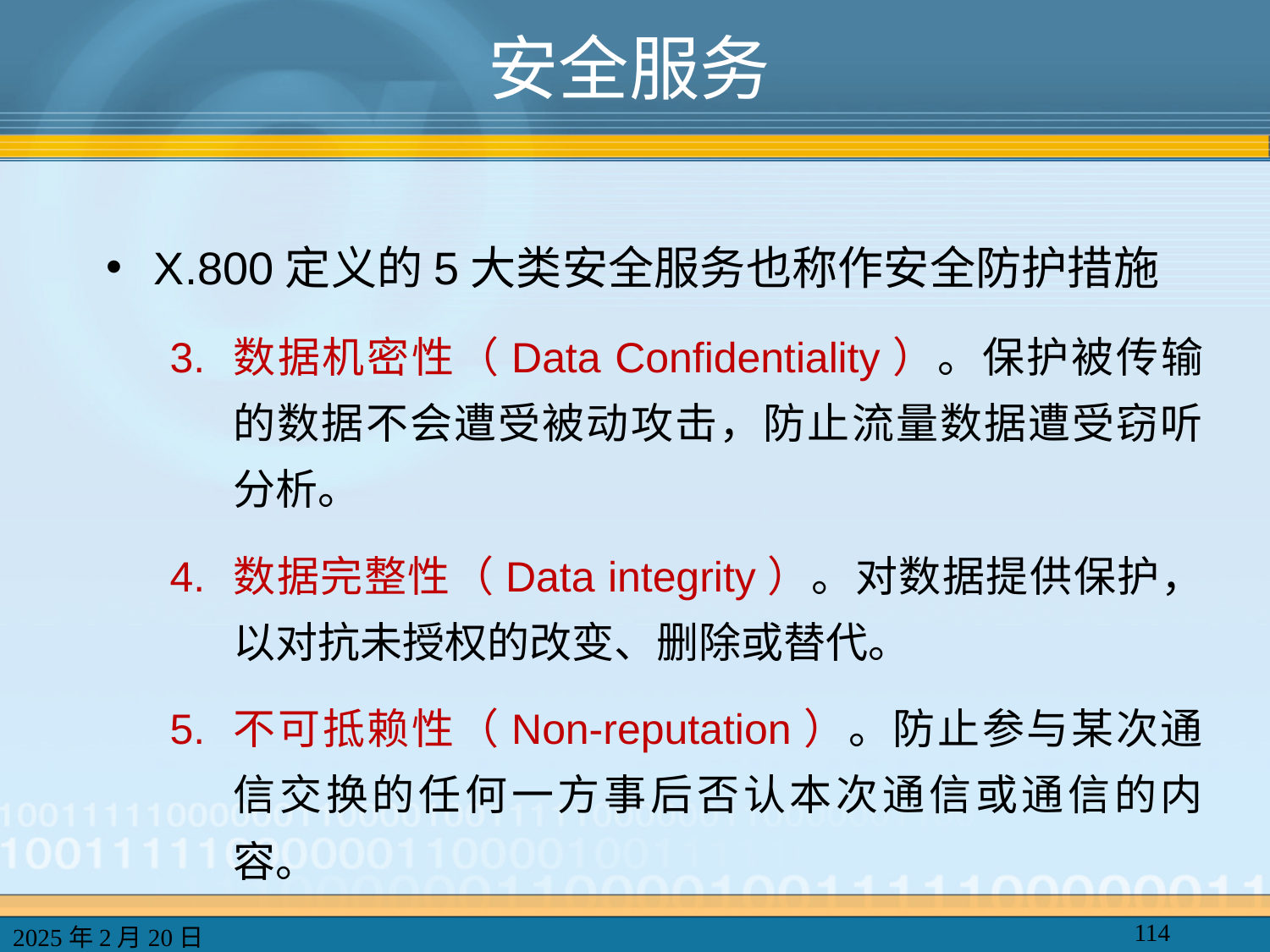

# 安全服务
X.800定义的5大类安全服务也称作安全防护措施
数据机密性（Data Confidentiality）。保护被传输的数据不会遭受被动攻击，防止流量数据遭受窃听分析。
数据完整性（Data integrity）。对数据提供保护，以对抗未授权的改变、删除或替代。
不可抵赖性（Non-reputation）。防止参与某次通信交换的任何一方事后否认本次通信或通信的内容。
114
2025年2月20日